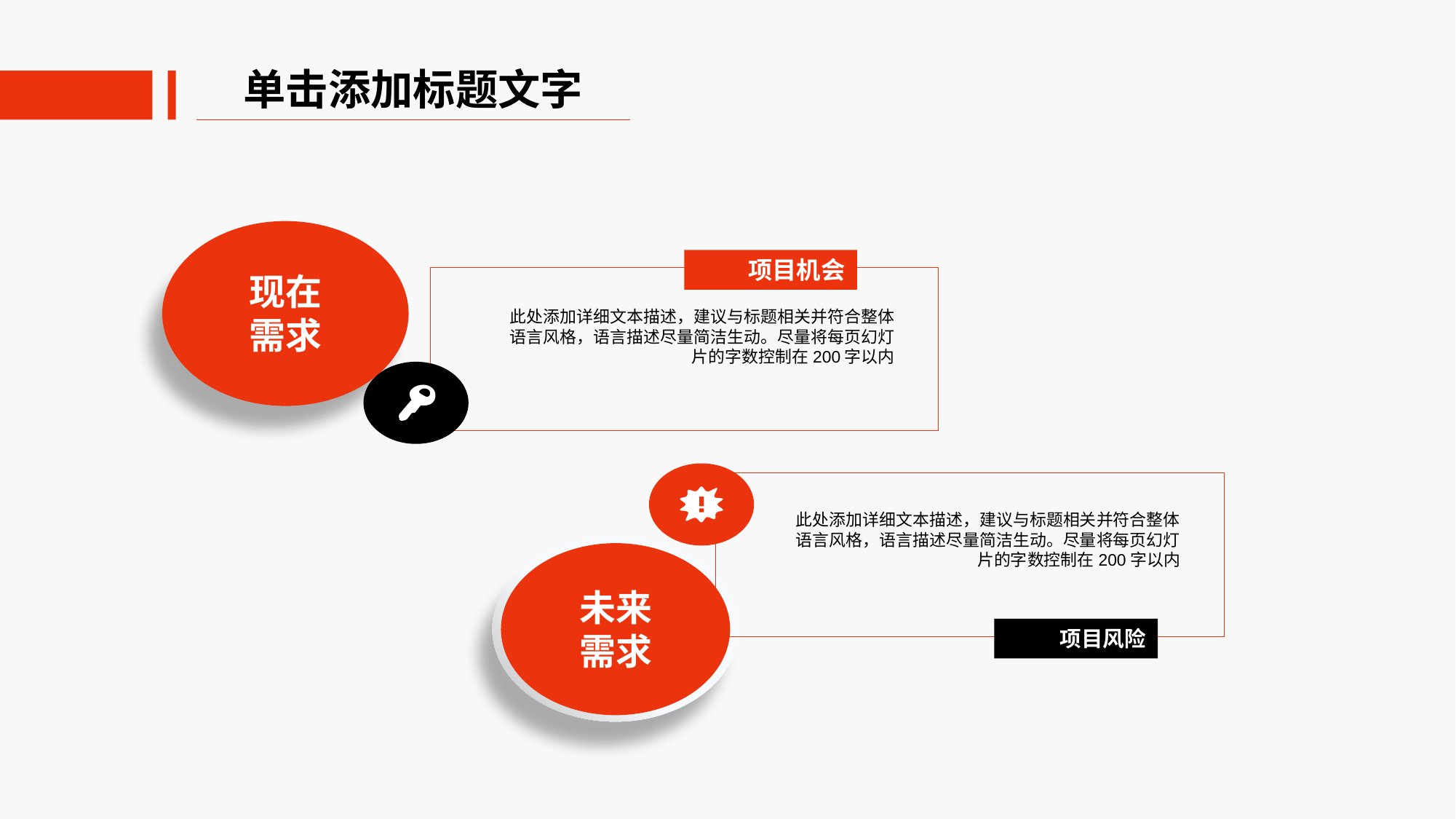

单击添加标题文字

现在
需求
项目机会

此处添加详细文本描述，建议与标题相关并符合整体语言风格，语言描述尽量简洁生动。尽量将每页幻灯片的字数控制在200字以内

此处添加详细文本描述，建议与标题相关并符合整体语言风格，语言描述尽量简洁生动。尽量将每页幻灯片的字数控制在200字以内

未来
需求
项目风险